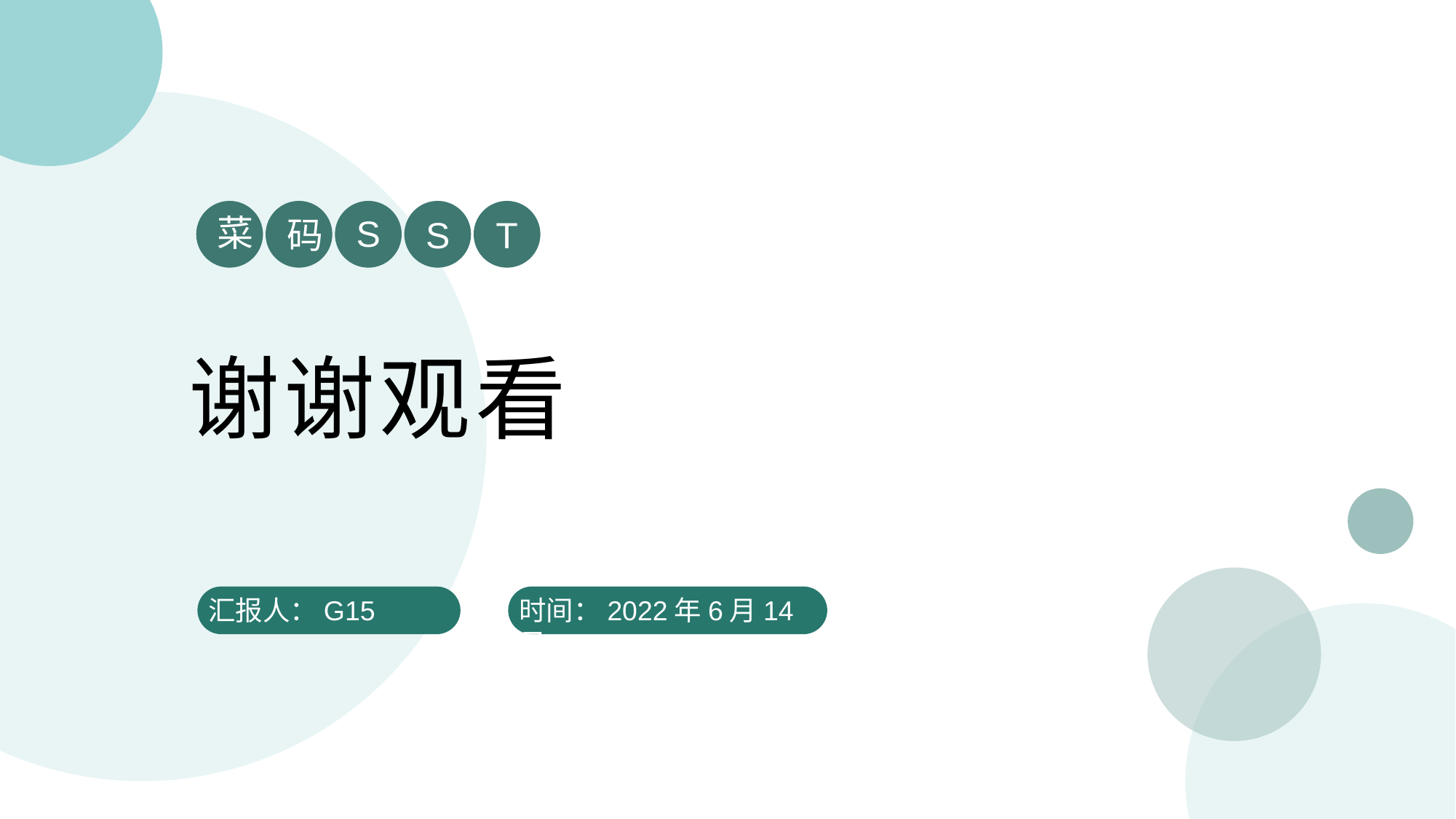

菜
S
码
S
T
谢谢观看

汇报人：G15

时间：2022年6月14日

96